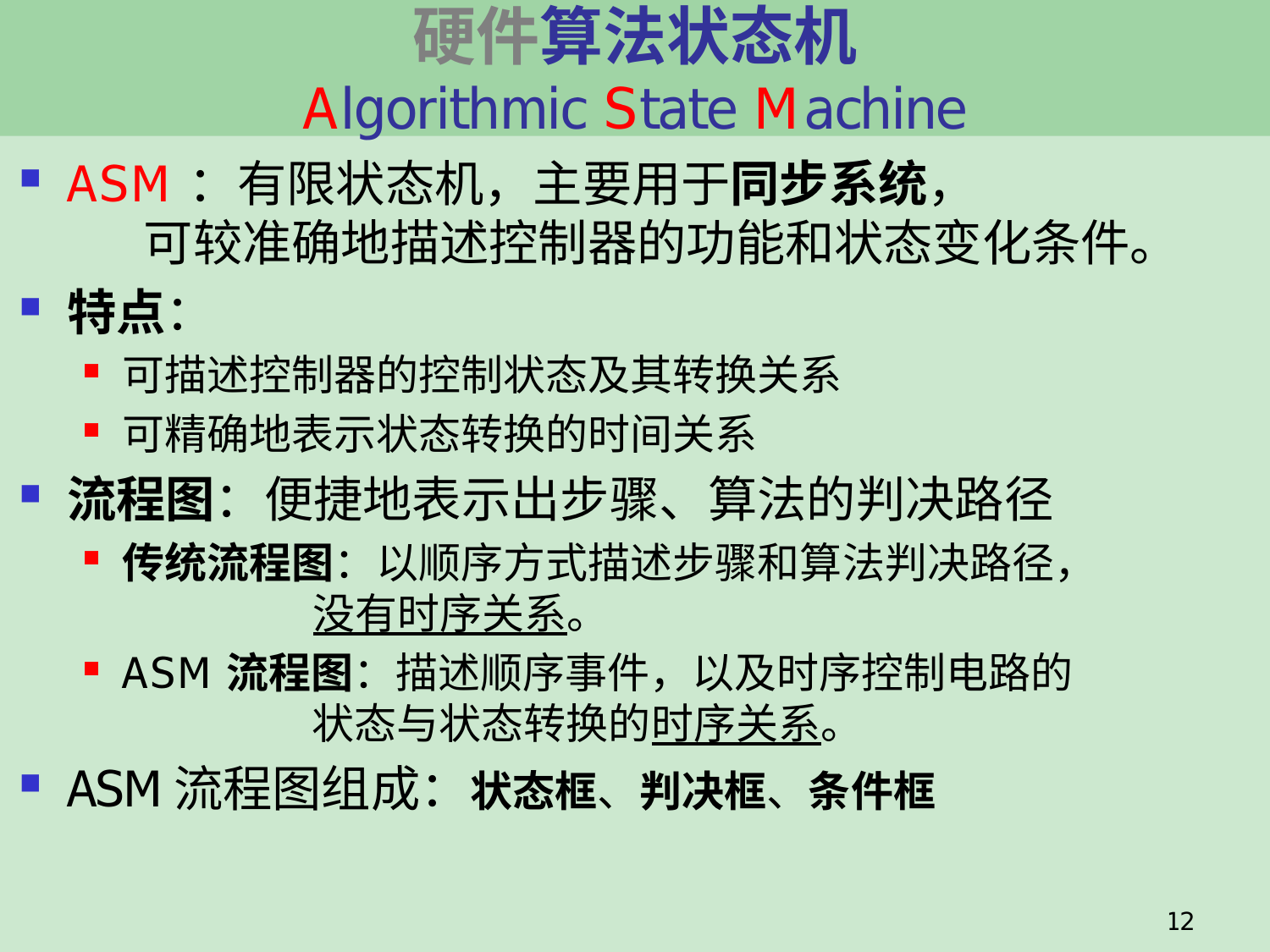

# 硬件算法状态机 Algorithmic State Machine
ASM：有限状态机，主要用于同步系统，
       可较准确地描述控制器的功能和状态变化条件。
特点：
可描述控制器的控制状态及其转换关系
可精确地表示状态转换的时间关系
流程图：便捷地表示出步骤、算法的判决路径
传统流程图：以顺序方式描述步骤和算法判决路径，
                    没有时序关系。
ASM流程图：描述顺序事件，以及时序控制电路的
                    状态与状态转换的时序关系。
ASM流程图组成：状态框、判决框、条件框
12